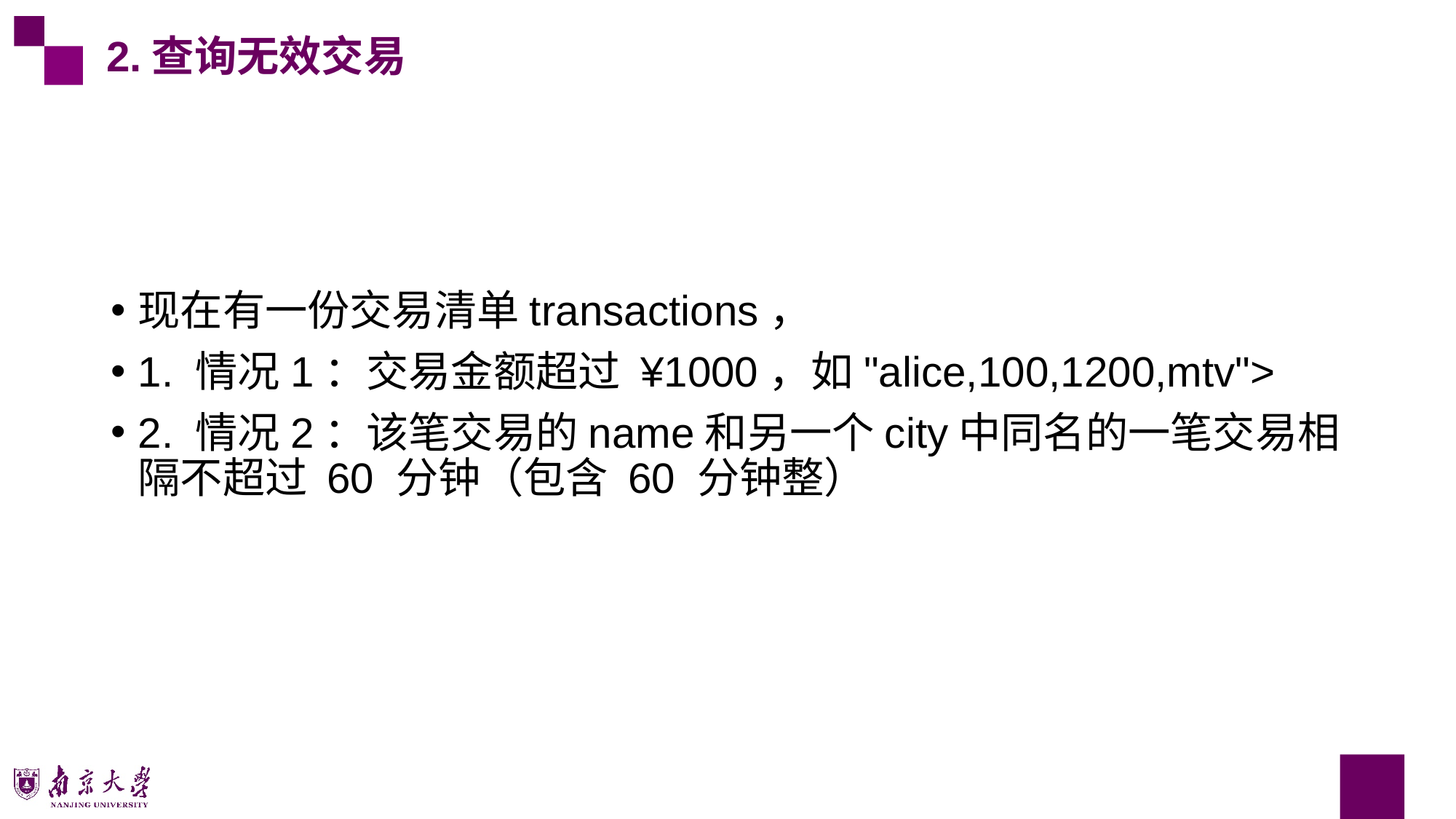

2.查询无效交易

现在有一份交易清单transactions，
1. 情况1：交易金额超过 ¥1000，如"alice,100,1200,mtv">
2. 情况2：该笔交易的name和另一个city中同名的一笔交易相隔不超过 60 分钟（包含 60 分钟整）
22